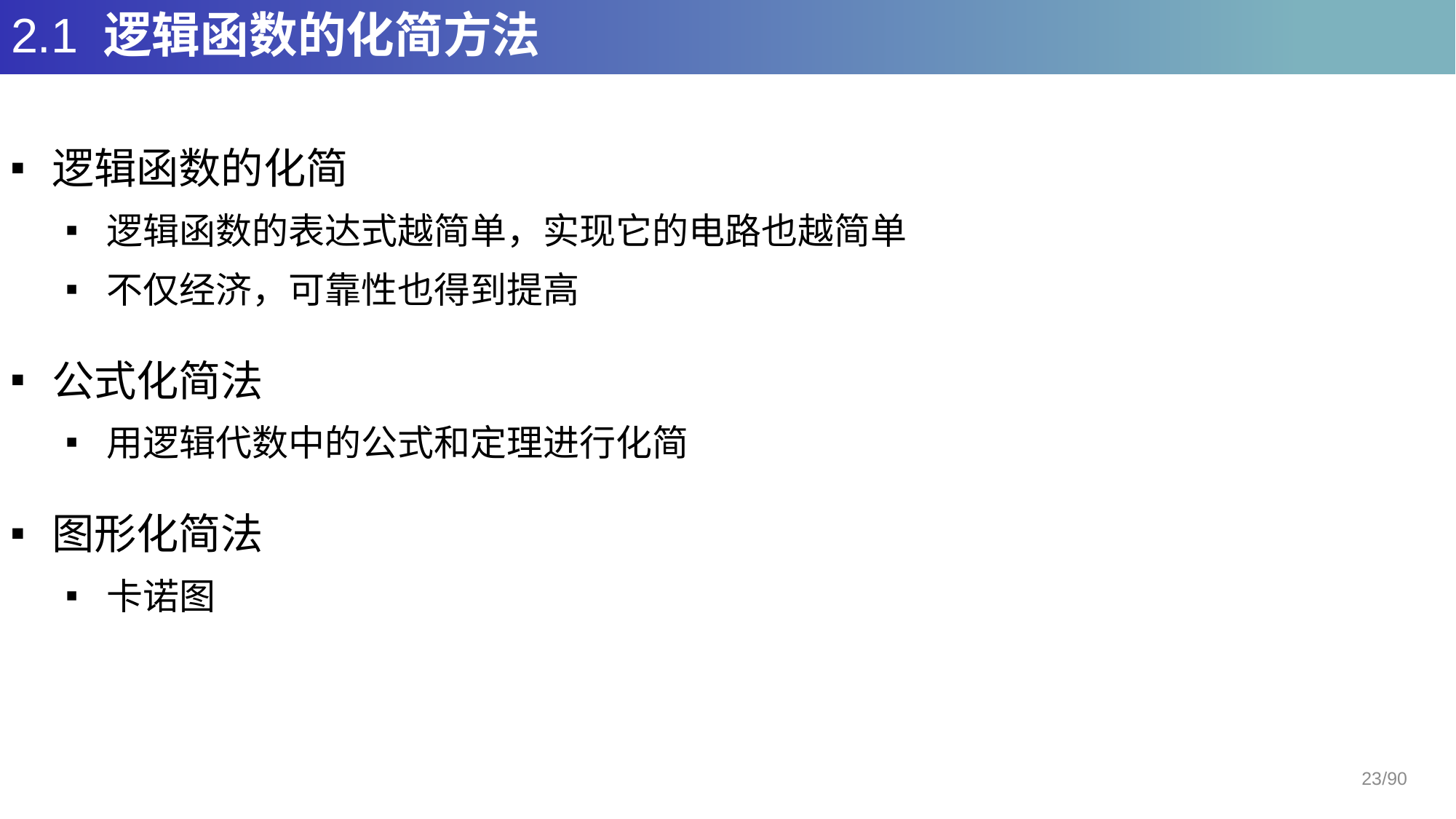

# 2.1 逻辑函数的化简方法
逻辑函数的化简
逻辑函数的表达式越简单，实现它的电路也越简单
不仅经济，可靠性也得到提高
公式化简法
用逻辑代数中的公式和定理进行化简
图形化简法
卡诺图
23/90